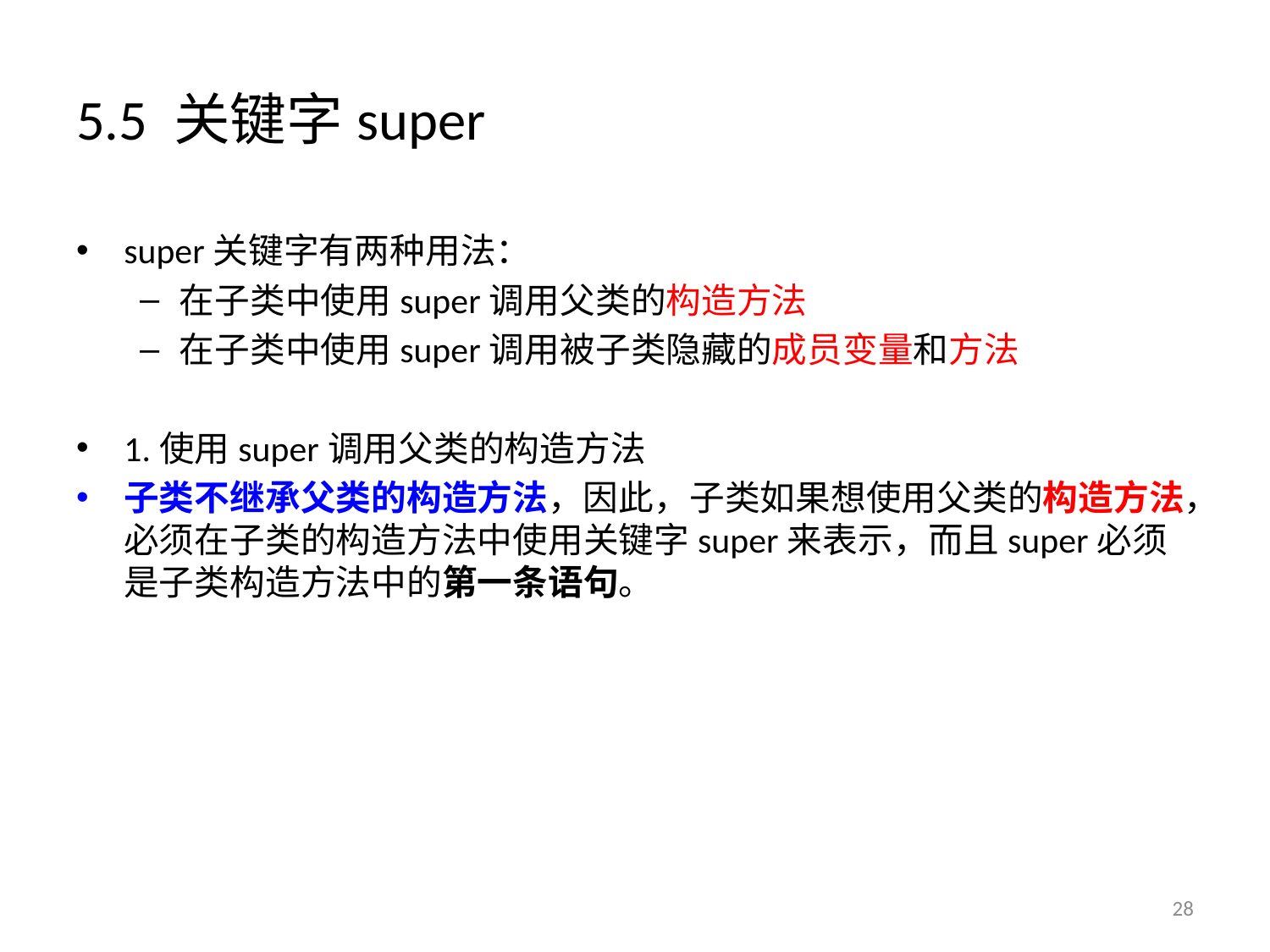

# 5.5 关键字super
super关键字有两种用法：
在子类中使用super调用父类的构造方法
在子类中使用super调用被子类隐藏的成员变量和方法

1.使用super调用父类的构造方法
子类不继承父类的构造方法，因此，子类如果想使用父类的构造方法，必须在子类的构造方法中使用关键字super来表示，而且super必须是子类构造方法中的第一条语句。
28